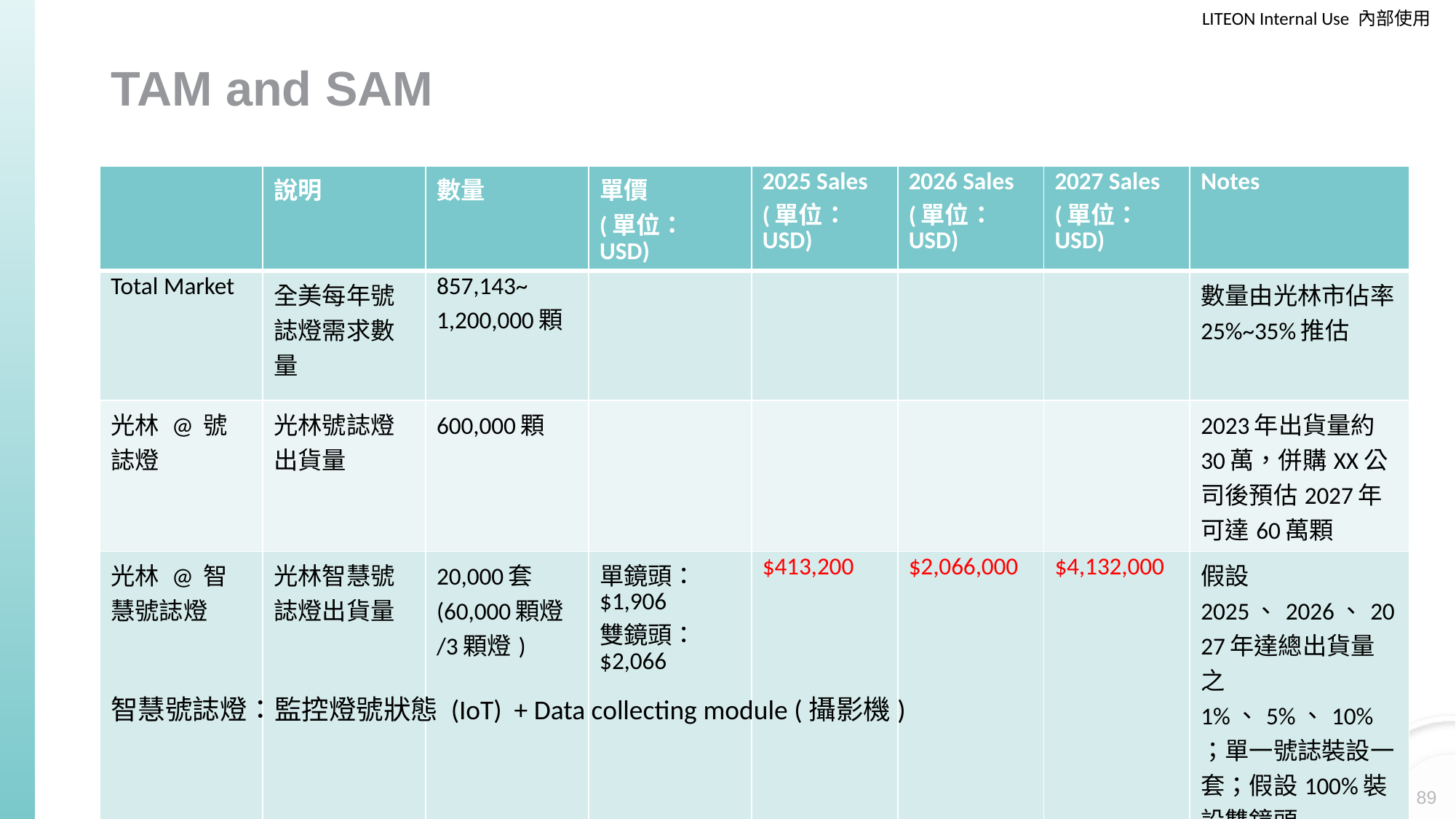

# TAM and SAM
|  | 說明 | 數量 | 單價 (單位：USD) | 2025 Sales (單位：USD) | 2026 Sales (單位：USD) | 2027 Sales (單位：USD) | Notes |
| --- | --- | --- | --- | --- | --- | --- | --- |
| Total Market | 全美每年號誌燈需求數量 | 857,143~ 1,200,000顆 |  |  |  |  | 數量由光林市佔率25%~35%推估 |
| 光林 @ 號誌燈 | 光林號誌燈出貨量 | 600,000顆 |  |  |  |  | 2023年出貨量約30萬，併購XX公司後預估2027年可達60萬顆 |
| 光林 @ 智慧號誌燈 | 光林智慧號誌燈出貨量 | 20,000套 (60,000顆燈/3顆燈) | 單鏡頭：$1,906 雙鏡頭：$2,066 | $413,200 | $2,066,000 | $4,132,000 | 假設2025、2026、2027年達總出貨量之1%、5%、10%；單一號誌裝設一套；假設100%裝設雙鏡頭 |
智慧號誌燈：監控燈號狀態 (IoT)  + Data collecting module (攝影機)
89